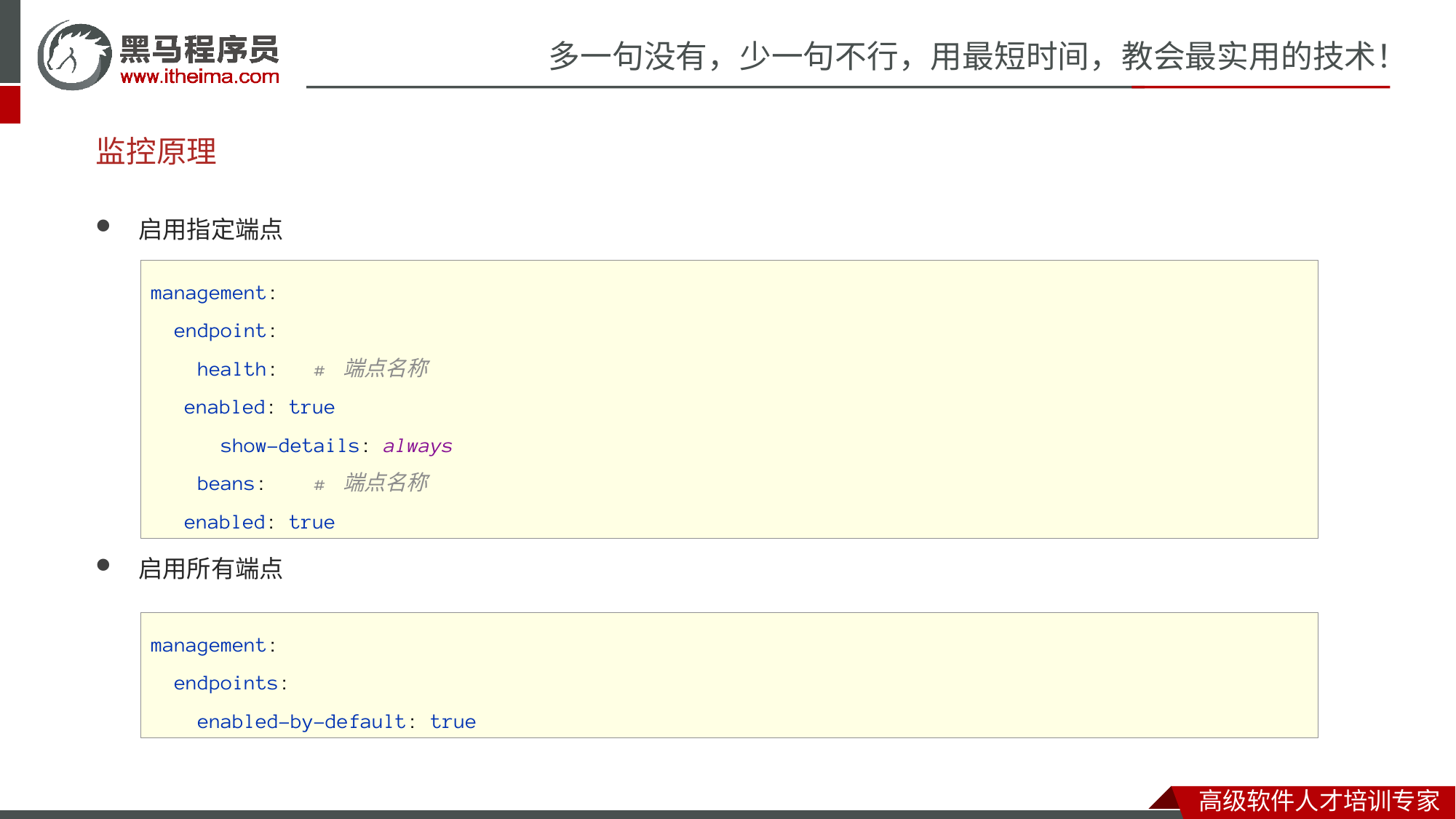

# 监控原理
启用指定端点

启用所有端点
management:
  endpoint:
    health:   # 端点名称
      enabled: true
      show-details: always
    beans:    # 端点名称
      enabled: true
management:
  endpoints:
    enabled-by-default: true